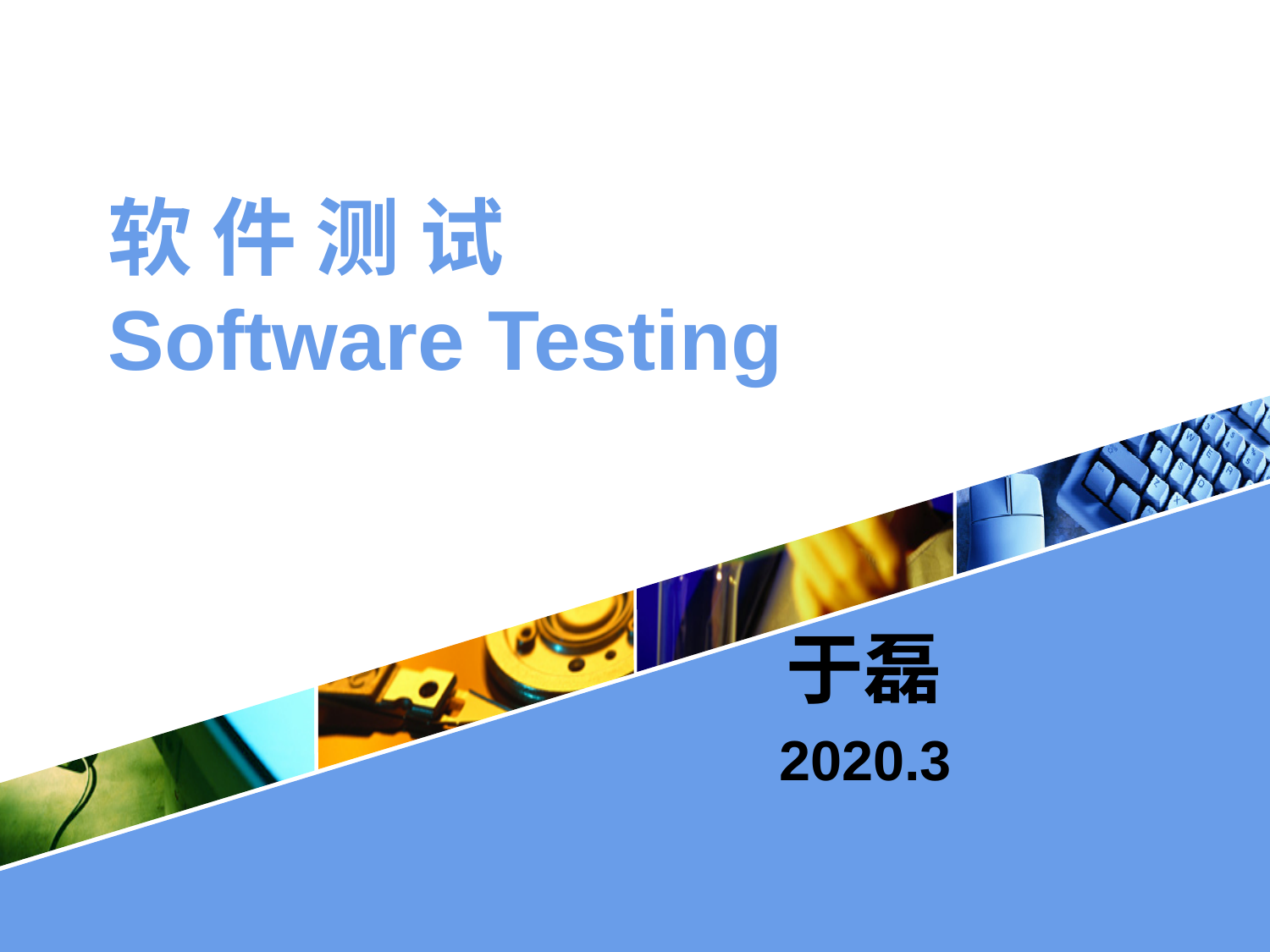

# 软 件 测 试 Software Testing
  于磊
   2020.3